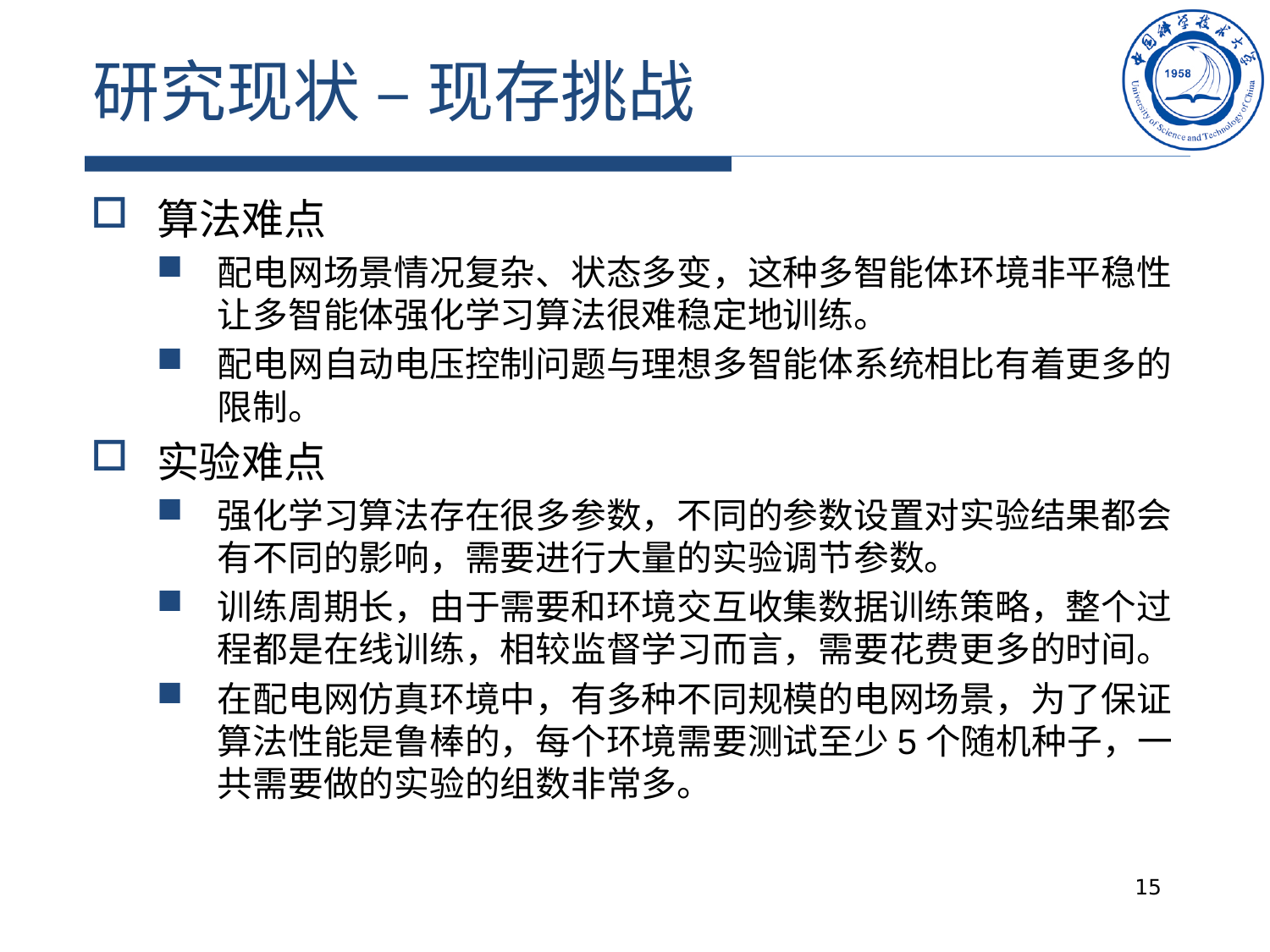

# 研究现状 – 现存挑战
算法难点
配电网场景情况复杂、状态多变，这种多智能体环境非平稳性让多智能体强化学习算法很难稳定地训练。
配电网自动电压控制问题与理想多智能体系统相比有着更多的限制。
实验难点
强化学习算法存在很多参数，不同的参数设置对实验结果都会有不同的影响，需要进行大量的实验调节参数。
训练周期长，由于需要和环境交互收集数据训练策略，整个过程都是在线训练，相较监督学习而言，需要花费更多的时间。
在配电网仿真环境中，有多种不同规模的电网场景，为了保证算法性能是鲁棒的，每个环境需要测试至少5个随机种子，一共需要做的实验的组数非常多。

15